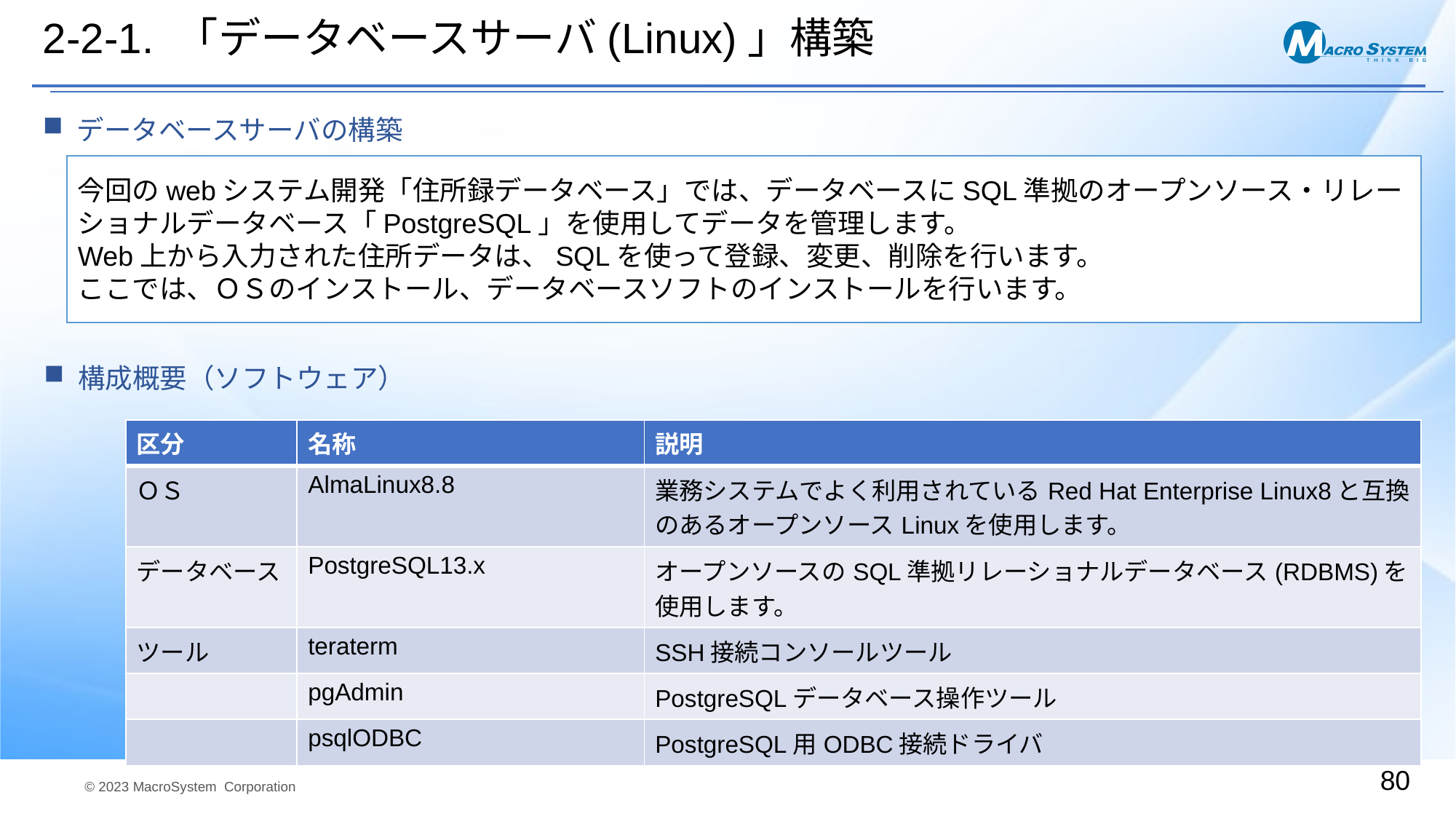

# 2-2-1. 「データベースサーバ(Linux)」構築
データベースサーバの構築
今回のwebシステム開発「住所録データベース」では、データベースにSQL準拠のオープンソース・リレーショナルデータベース「PostgreSQL」を使用してデータを管理します。
Web上から入力された住所データは、SQLを使って登録、変更、削除を行います。
ここでは、ＯＳのインストール、データベースソフトのインストールを行います。
構成概要（ソフトウェア）
| 区分 | 名称 | 説明 |
| --- | --- | --- |
| ＯＳ | AlmaLinux8.8 | 業務システムでよく利用されているRed Hat Enterprise Linux8と互換のあるオープンソースLinuxを使用します。 |
| データベース | PostgreSQL13.x | オープンソースのSQL準拠リレーショナルデータベース(RDBMS)を使用します。 |
| ツール | teraterm | SSH接続コンソールツール |
|  | pgAdmin | PostgreSQLデータベース操作ツール |
|  | psqlODBC | PostgreSQL用ODBC接続ドライバ |